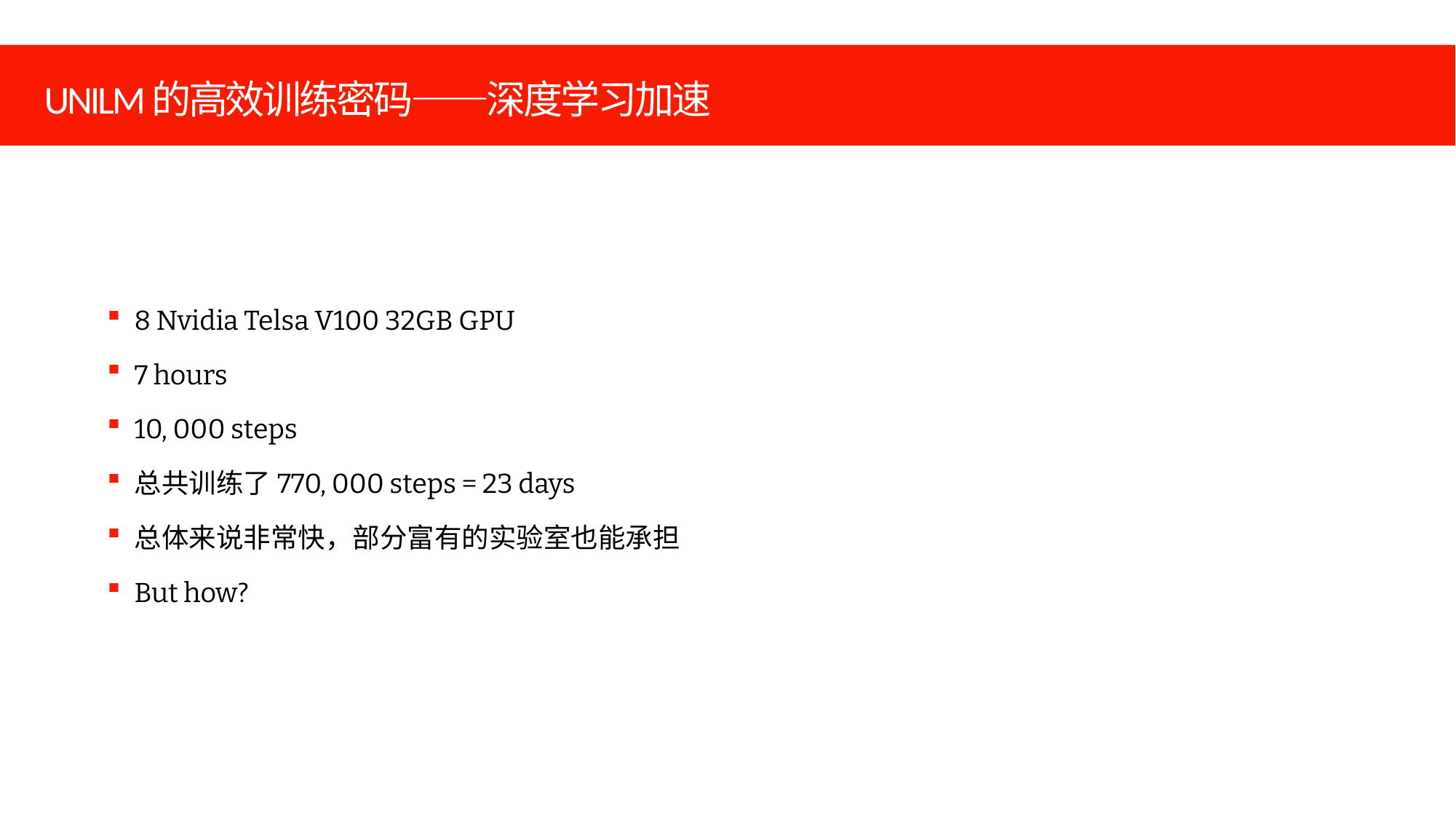

# UNILM的高效训练密码——深度学习加速
8 Nvidia Telsa V100 32GB GPU
7 hours
10, 000 steps
总共训练了770, 000 steps = 23 days
总体来说非常快，部分富有的实验室也能承担
But how?